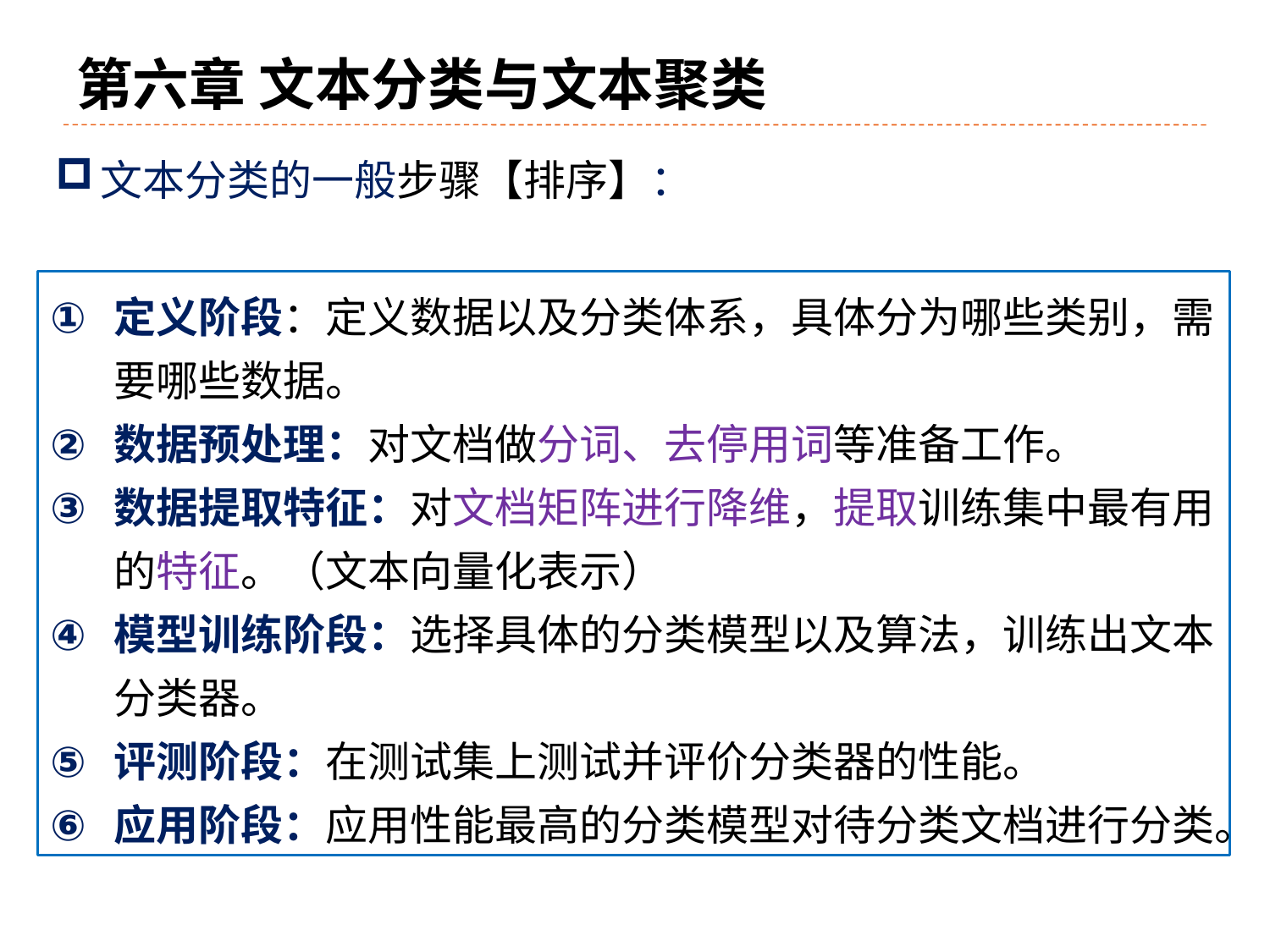

# 第六章 文本分类与文本聚类
文本分类的一般步骤【排序】：

定义阶段：定义数据以及分类体系，具体分为哪些类别，需要哪些数据。
数据预处理：对文档做分词、去停用词等准备工作。
数据提取特征：对文档矩阵进行降维，提取训练集中最有用的特征。（文本向量化表示）
模型训练阶段：选择具体的分类模型以及算法，训练出文本分类器。
评测阶段：在测试集上测试并评价分类器的性能。
应用阶段：应用性能最高的分类模型对待分类文档进行分类。